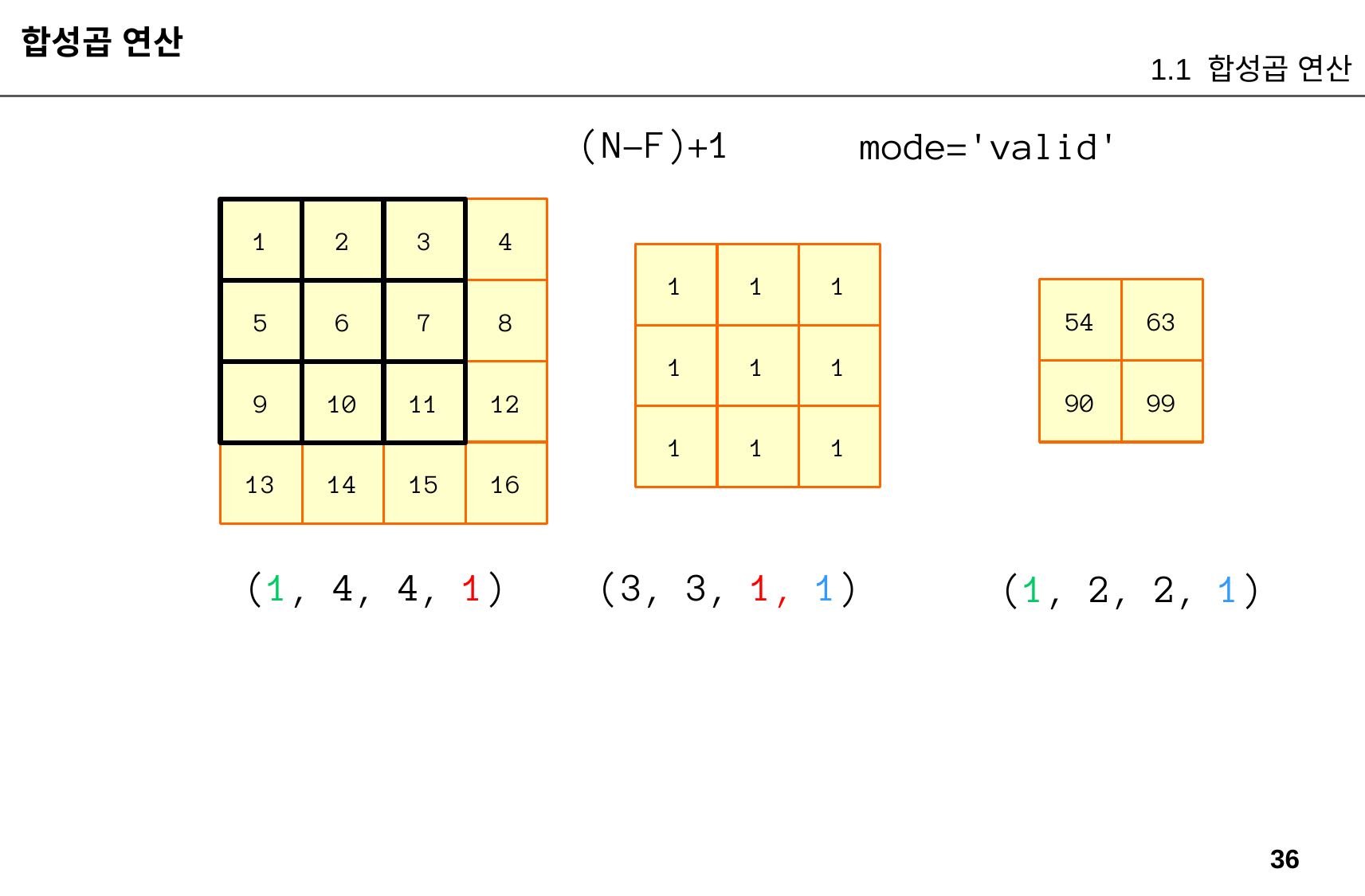

합성곱 연산
1.1 합성곱 연산
(N-F)+1
mode='valid'

1
2
3
4
1
1
1
54
63
5
6
7
8
1
1
1
90
99
9
10
11
12
1
1
1
13
14
15
16
(1, 4, 4, 1)
(3, 3, 1, 1)
(1, 2, 2, 1)